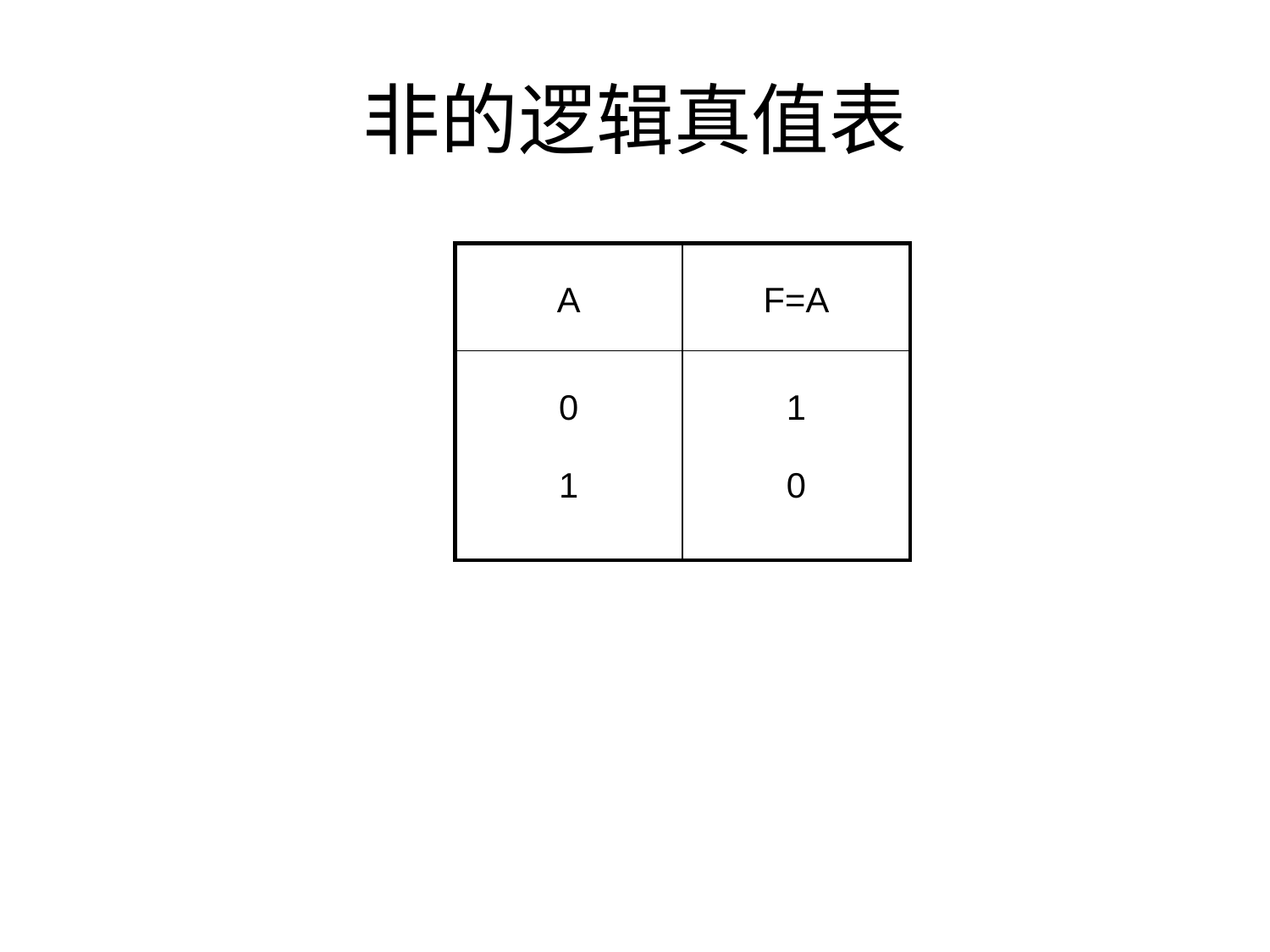

# 非的逻辑真值表

| A | F=A |
| --- | --- |
| 0 1 | 1 0 |